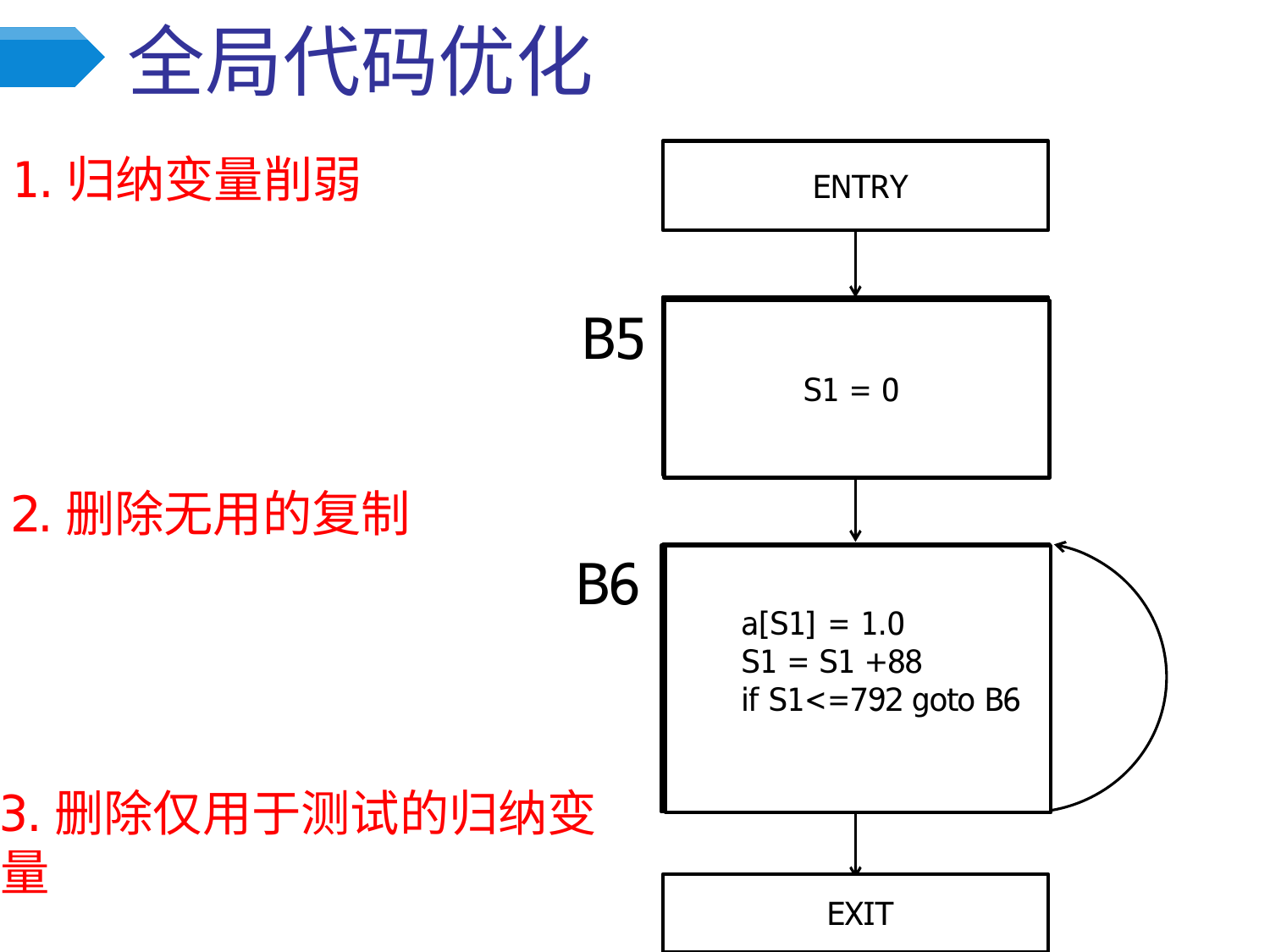

# 全局代码优化
 ENTRY
1.归纳变量削弱
B5
   	i = 1
	S1 = 88 * i
	S1 = S1 - 88
 i = 1
   	S1 = 0
2.删除无用的复制
B6

a[S1] = 1.0
S1 = S1 +88
i = i + 1
if i <= 10 goto B2

t5 = i – 1
t6 = 88*t5
a[t6] = 1.0
i = i +1
if i <= 10 goto B2
t6 = S1
a[t6] = 1.0
S1 = S1 +88
i = i + 1
if i <= 10 goto B2
a[S1] = 1.0
S1 = S1 +88
if S1<=792 goto B6

3.删除仅用于测试的归纳变量
 EXIT